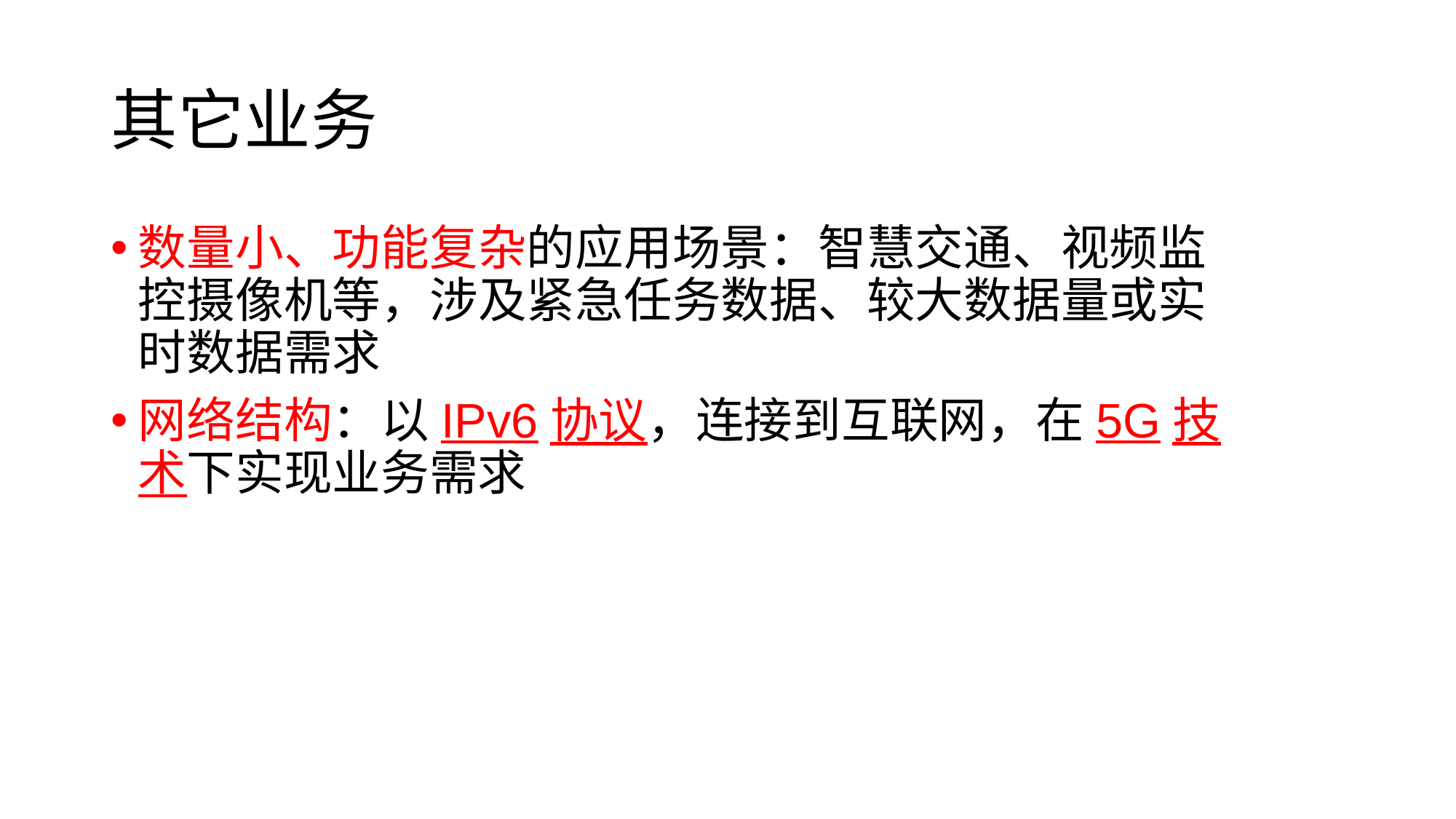

# 其它业务
数量小、功能复杂的应用场景：智慧交通、视频监控摄像机等，涉及紧急任务数据、较大数据量或实时数据需求
网络结构：以IPv6协议，连接到互联网，在5G技术下实现业务需求